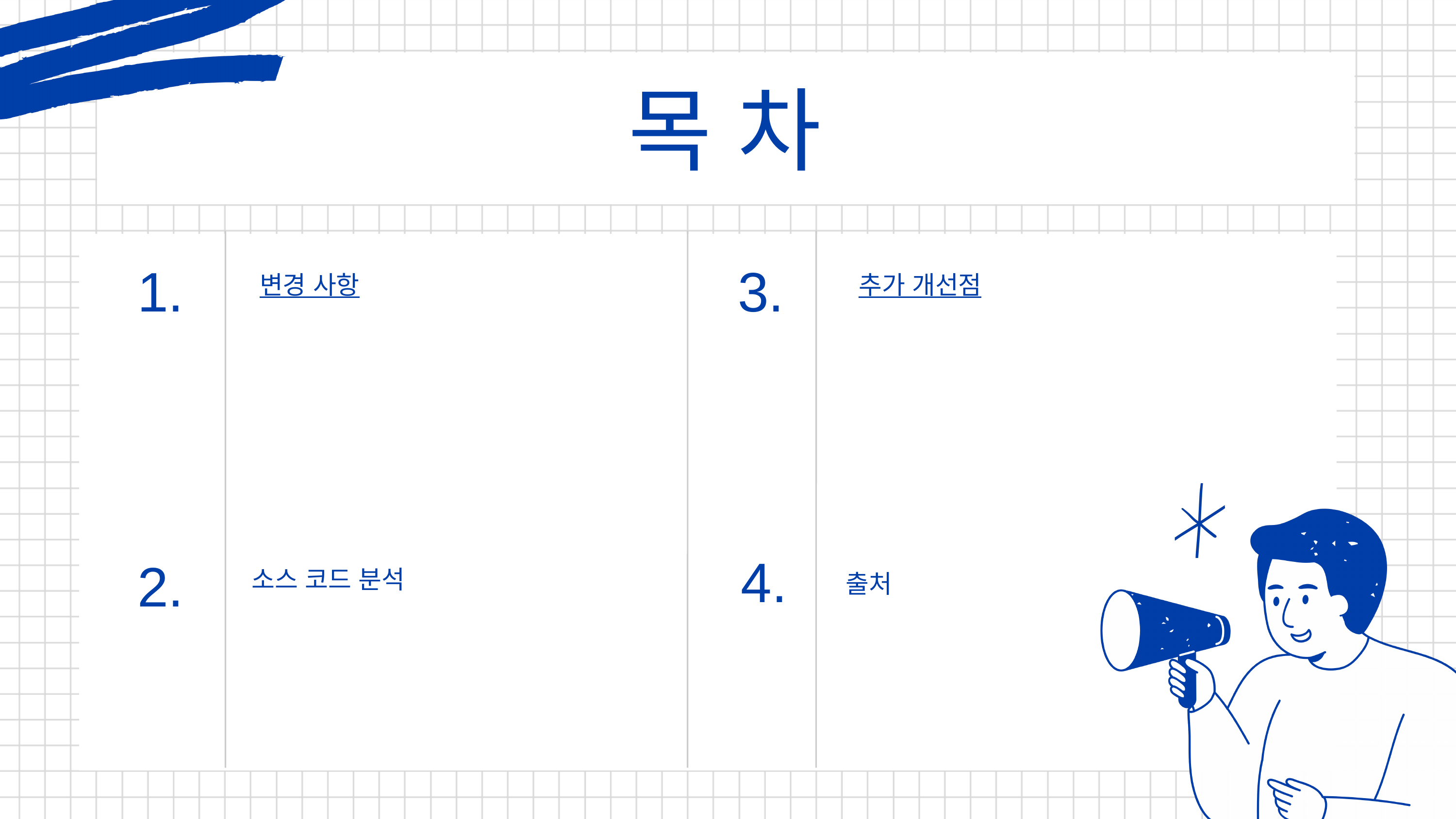

목 차

1.
3.
변경 사항
추가 개선점

4.
2.
소스 코드 분석
출처